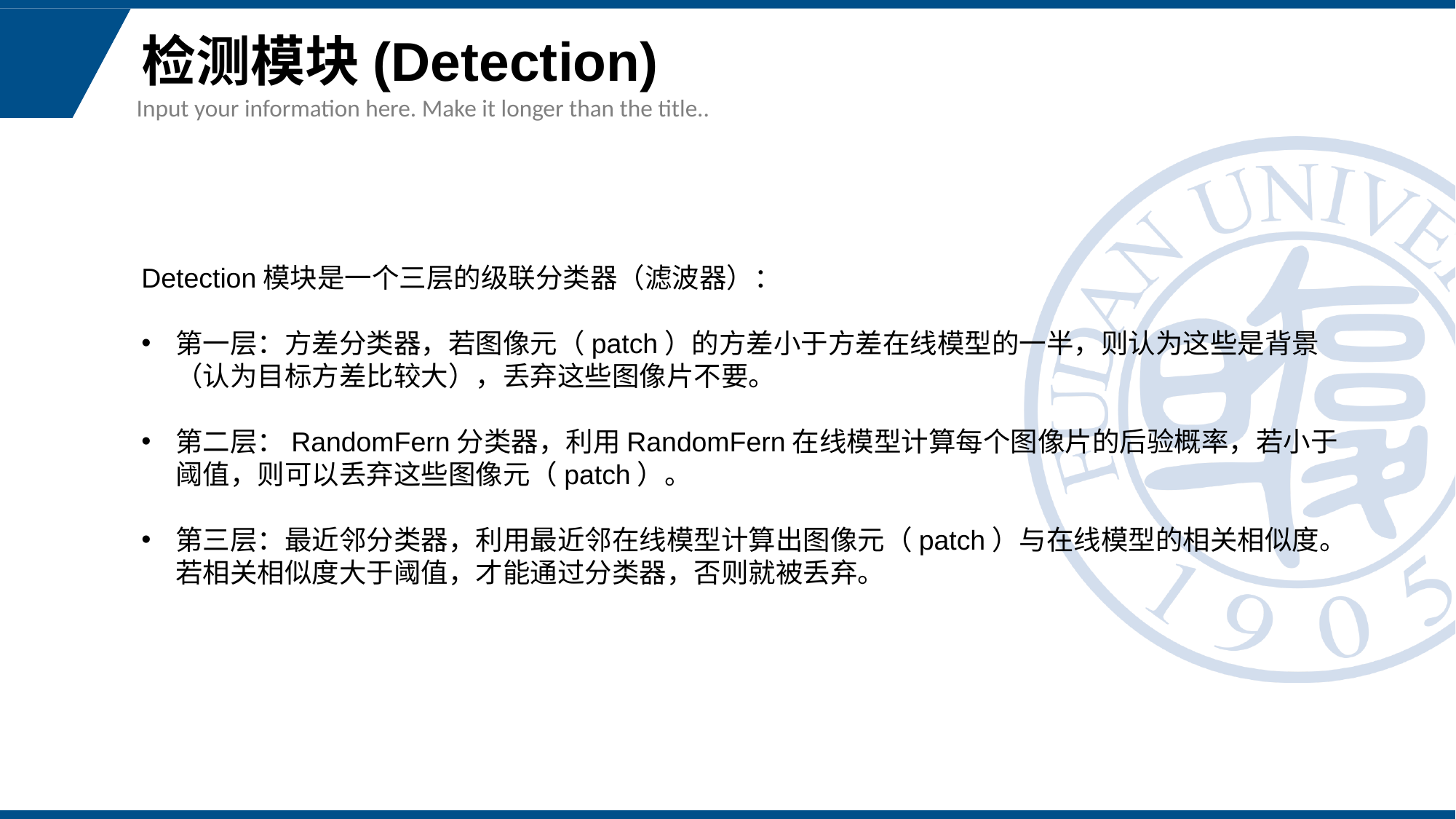

# 检测模块(Detection)
Input your information here. Make it longer than the title..
Detection模块是一个三层的级联分类器（滤波器）：

第一层：方差分类器，若图像元（patch）的方差小于方差在线模型的一半，则认为这些是背景（认为目标方差比较大），丢弃这些图像片不要。

第二层：RandomFern分类器，利用RandomFern在线模型计算每个图像片的后验概率，若小于阈值，则可以丢弃这些图像元（patch）。

第三层：最近邻分类器，利用最近邻在线模型计算出图像元（patch）与在线模型的相关相似度。若相关相似度大于阈值，才能通过分类器，否则就被丢弃。